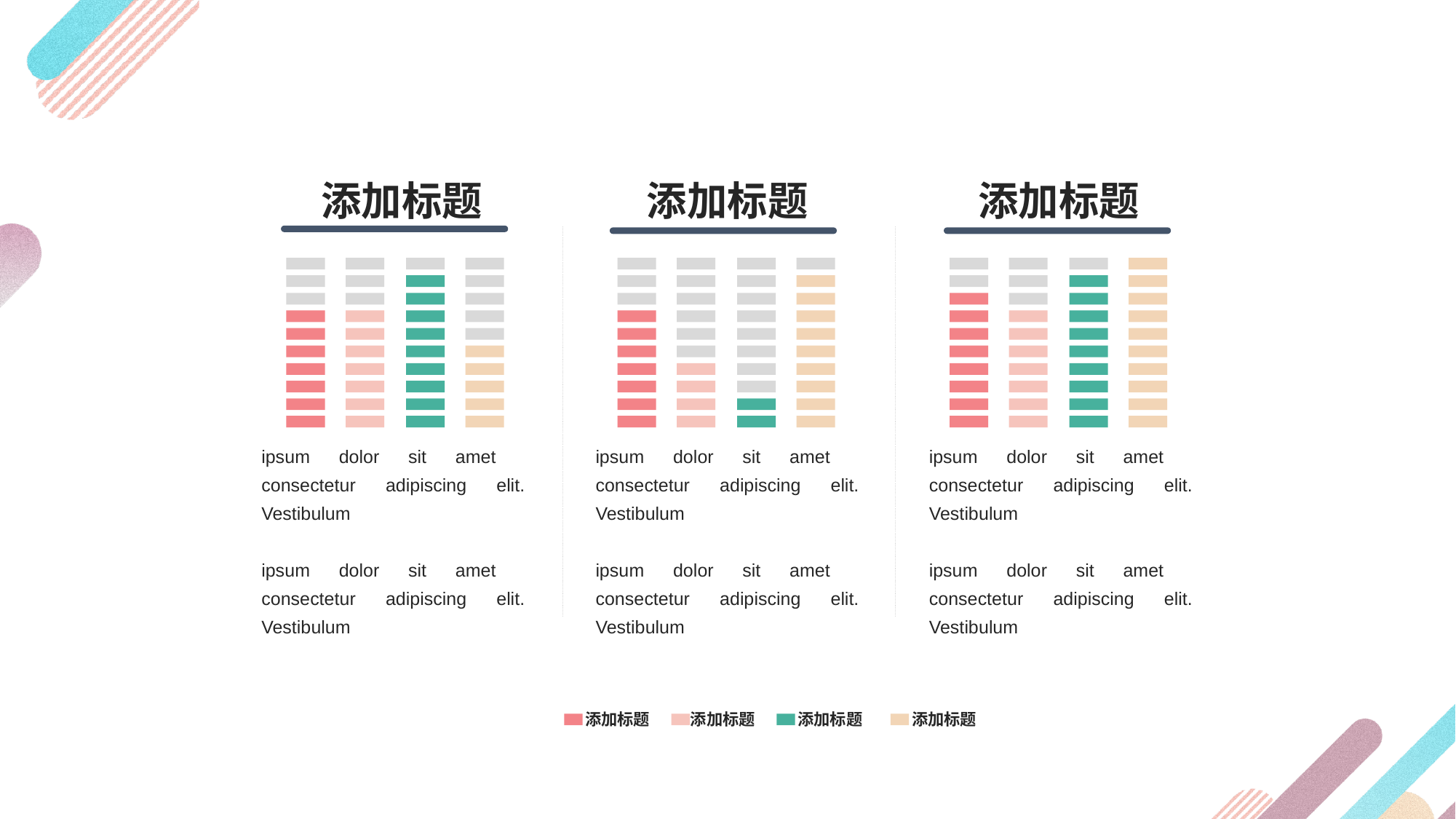

添加标题
添加标题
添加标题

ipsum dolor sit amet  consectetur adipiscing elit. Vestibulum

ipsum dolor sit amet  consectetur adipiscing elit. Vestibulum
ipsum dolor sit amet  consectetur adipiscing elit. Vestibulum

ipsum dolor sit amet  consectetur adipiscing elit. Vestibulum
ipsum dolor sit amet  consectetur adipiscing elit. Vestibulum

ipsum dolor sit amet  consectetur adipiscing elit. Vestibulum
添加标题
添加标题
添加标题
添加标题